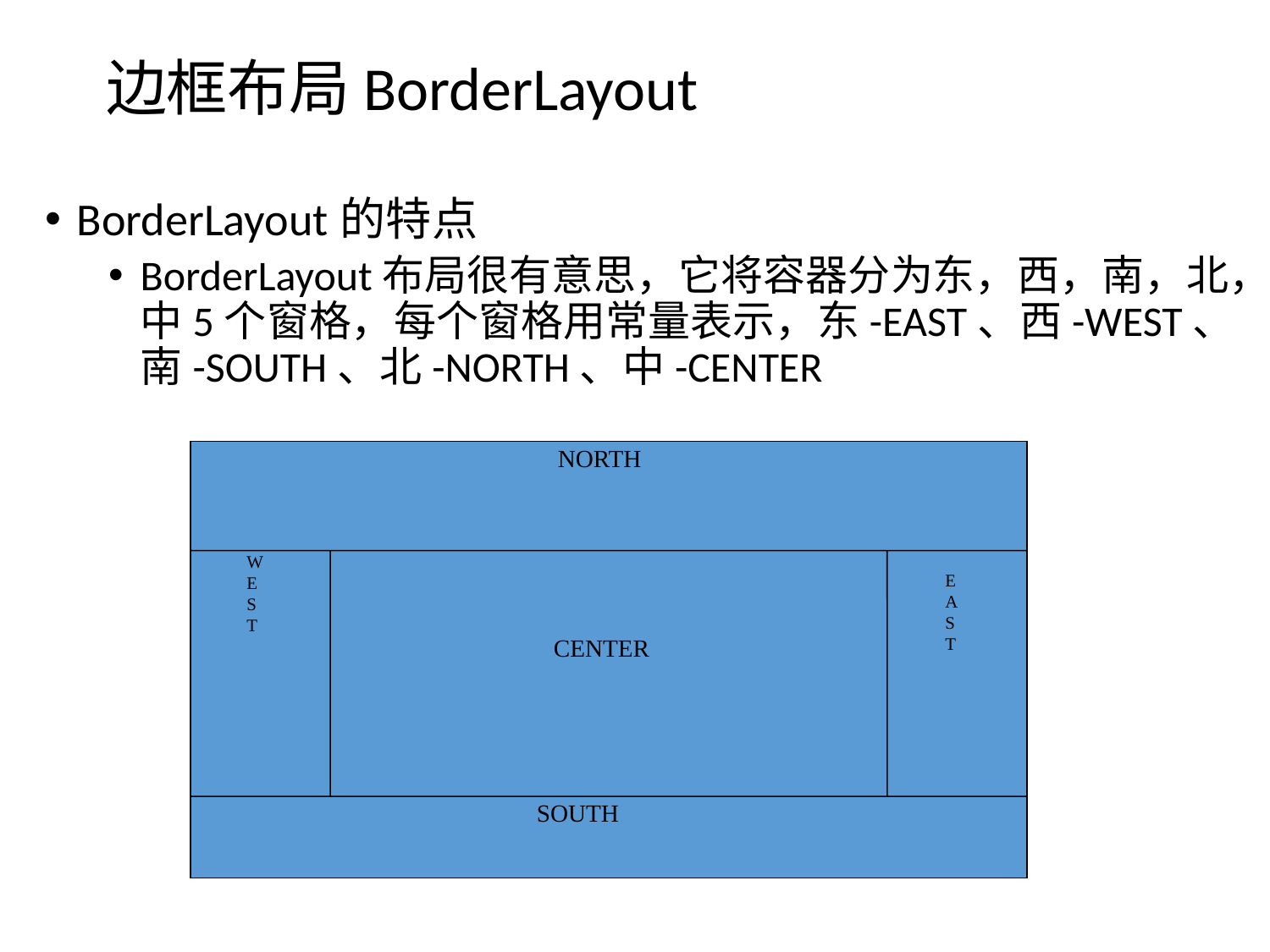

# 边框布局BorderLayout
BorderLayout的特点
BorderLayout布局很有意思，它将容器分为东，西，南，北，中5个窗格，每个窗格用常量表示，东-EAST、西-WEST、南-SOUTH、北-NORTH、中-CENTER

NORTH

W
E
S
T

E
A
S
T
CENTER

SOUTH